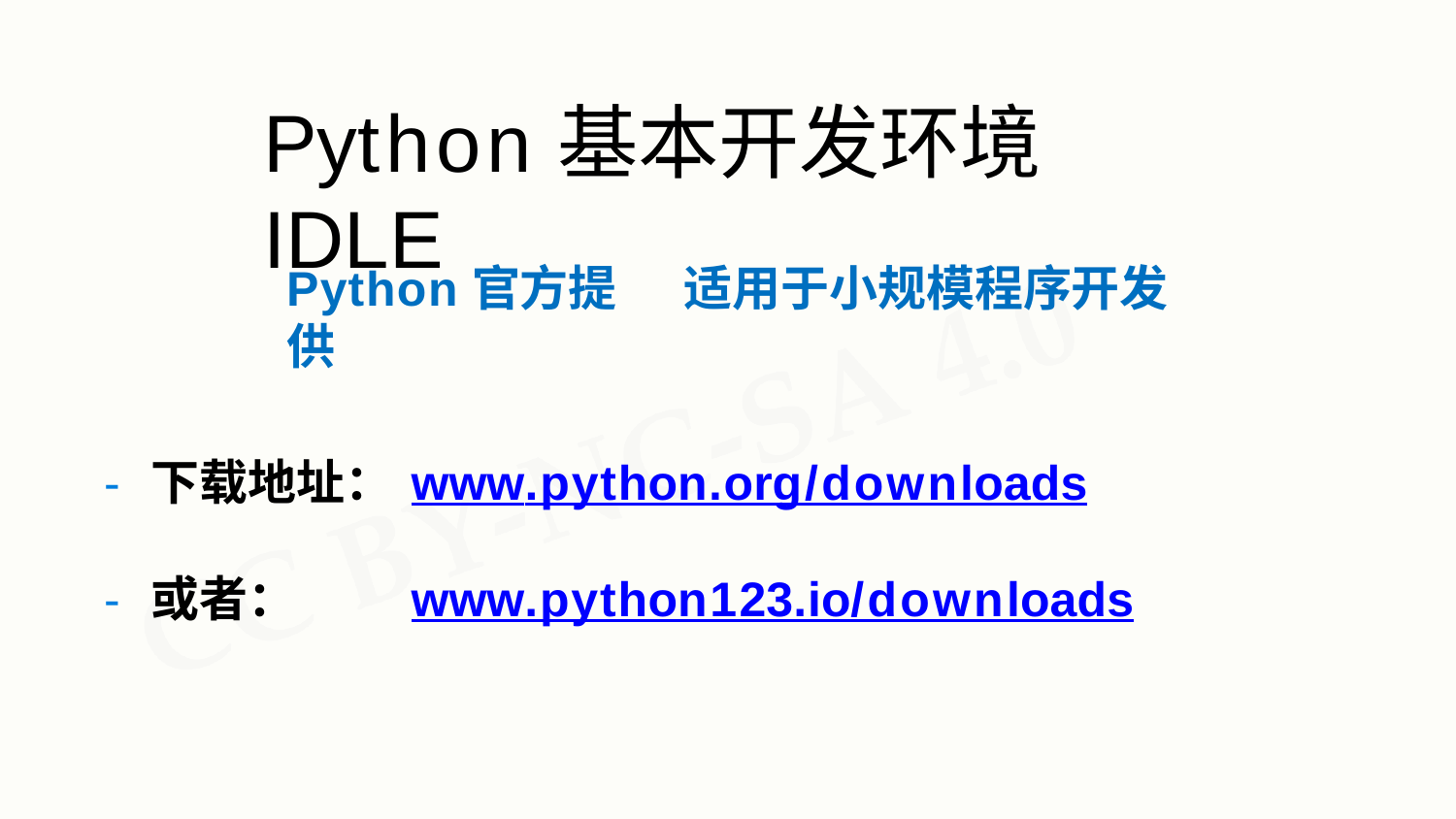

# Python基本开发环境IDLE
Python官方提供
适用于小规模程序开发

- 下载地址：
www.python.org/downloads

- 或者：
www.python123.io/downloads